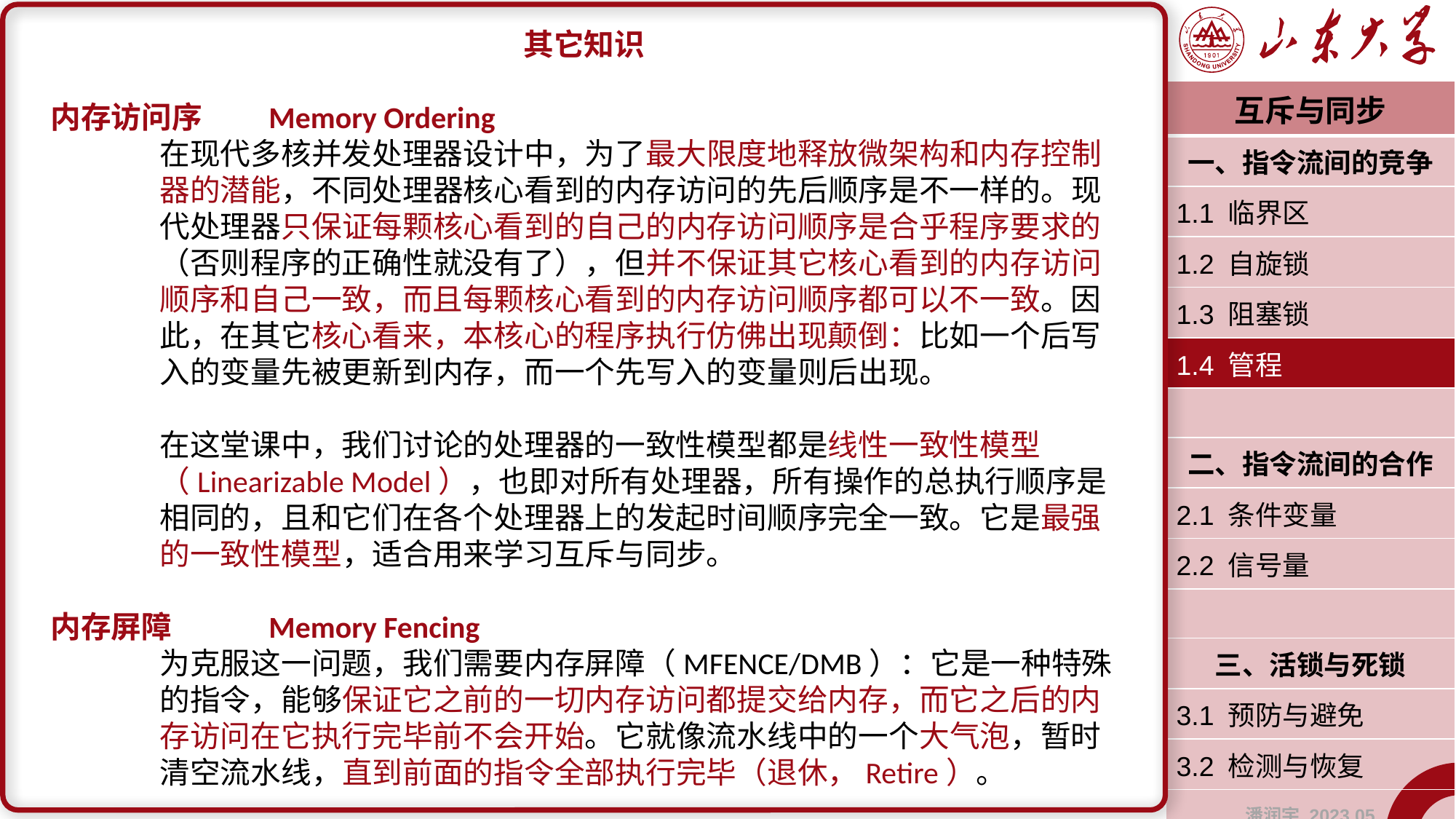

其它知识

内存访问序	Memory Ordering
	在现代多核并发处理器设计中，为了最大限度地释放微架构和内存控制	器的潜能，不同处理器核心看到的内存访问的先后顺序是不一样的。现	代处理器只保证每颗核心看到的自己的内存访问顺序是合乎程序要求的	（否则程序的正确性就没有了），但并不保证其它核心看到的内存访问	顺序和自己一致，而且每颗核心看到的内存访问顺序都可以不一致。因	此，在其它核心看来，本核心的程序执行仿佛出现颠倒：比如一个后写	入的变量先被更新到内存，而一个先写入的变量则后出现。

	在这堂课中，我们讨论的处理器的一致性模型都是线性一致性模型	（Linearizable Model），也即对所有处理器，所有操作的总执行顺序是	相同的，且和它们在各个处理器上的发起时间顺序完全一致。它是最强	的一致性模型，适合用来学习互斥与同步。

内存屏障	Memory Fencing
	为克服这一问题，我们需要内存屏障（MFENCE/DMB）：它是一种特殊	的指令，能够保证它之前的一切内存访问都提交给内存，而它之后的内	存访问在它执行完毕前不会开始。它就像流水线中的一个大气泡，暂时	清空流水线，直到前面的指令全部执行完毕（退休，Retire）。
| 互斥与同步 |
| --- |
| 一、指令流间的竞争 |
| 1.1 临界区 |
| 1.2 自旋锁 |
| 1.3 阻塞锁 |
| 1.4 管程 |
|  |
| 二、指令流间的合作 |
| 2.1 条件变量 |
| 2.2 信号量 |
|  |
| 三、活锁与死锁 |
| 3.1 预防与避免 |
| 3.2 检测与恢复 |
| 潘润宇 2023.05 |